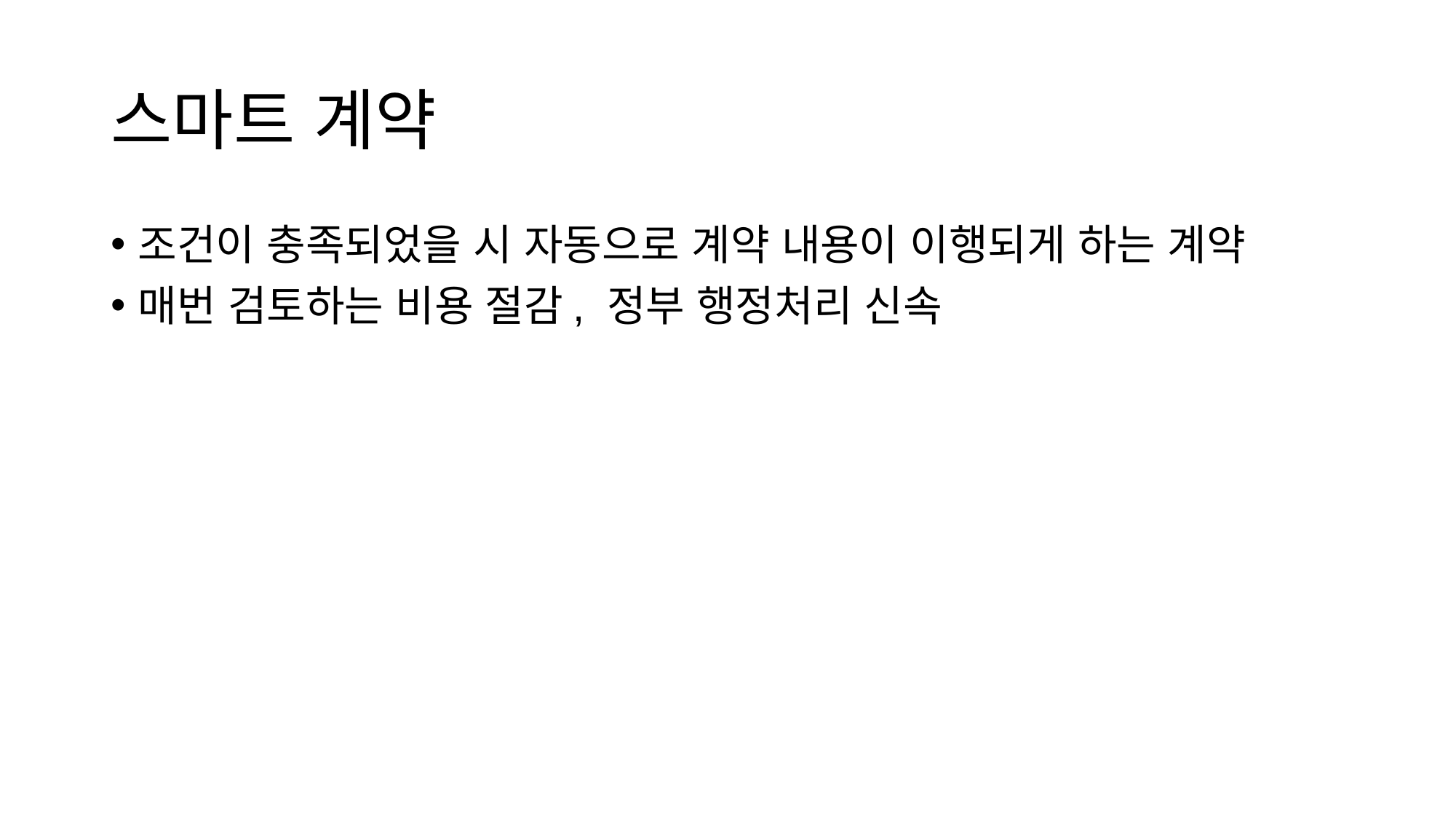

# 스마트 계약
조건이 충족되었을 시 자동으로 계약 내용이 이행되게 하는 계약
매번 검토하는 비용 절감, 정부 행정처리 신속